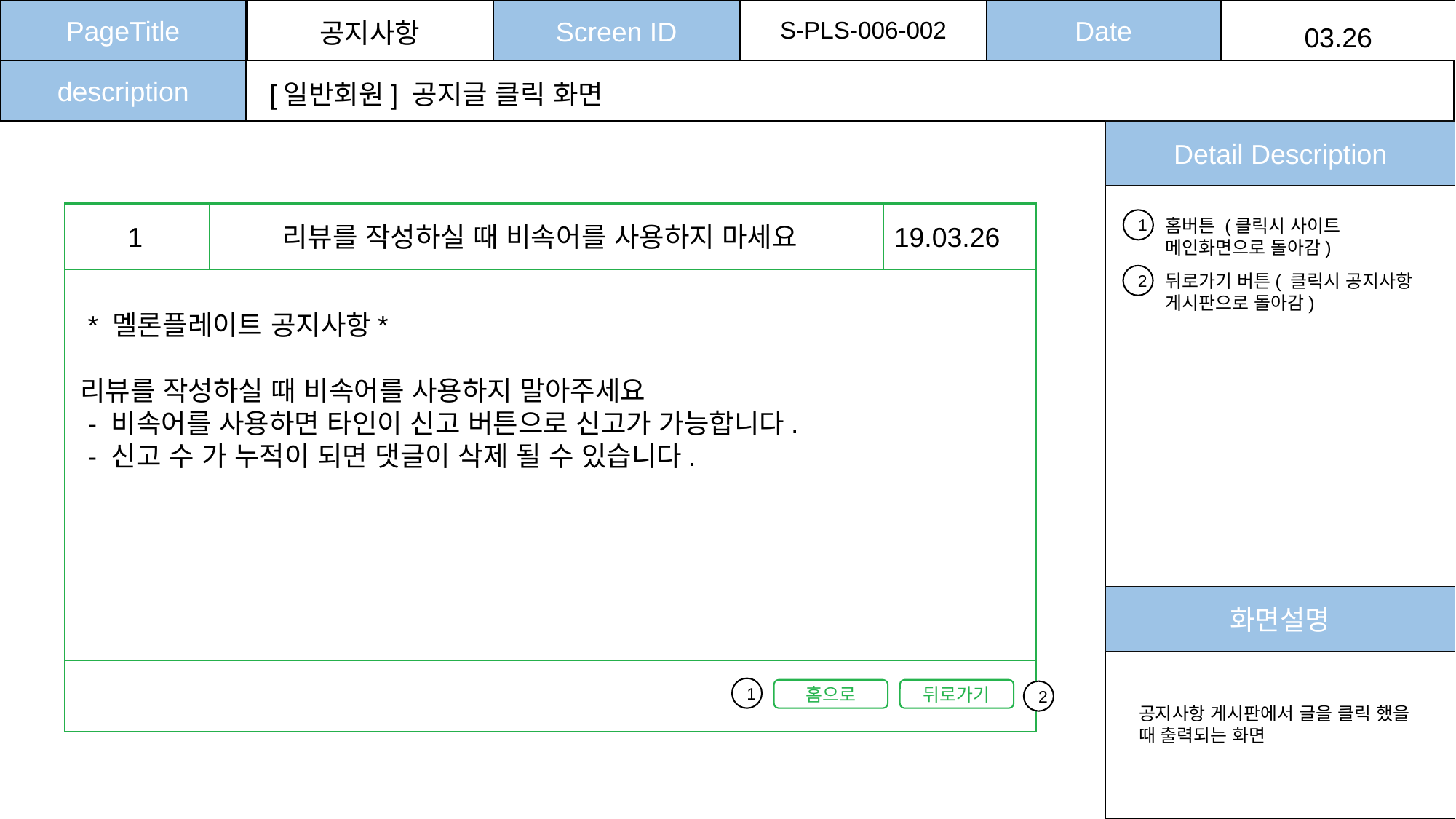

PageTitle

Date

Screen ID

S-PLS-006-002
공지사항
03.26
description

[일반회원] 공지글 클릭 화면

Detail Description

홈버튼 (클릭시 사이트 메인화면으로 돌아감)
1
1

리뷰를 작성하실 때 비속어를 사용하지 마세요

19.03.26

뒤로가기 버튼( 클릭시 공지사항 게시판으로 돌아감)
2
 * 멜론플레이트 공지사항*

리뷰를 작성하실 때 비속어를 사용하지 말아주세요
 - 비속어를 사용하면 타인이 신고 버튼으로 신고가 가능합니다.
 - 신고 수 가 누적이 되면 댓글이 삭제 될 수 있습니다.

화면설명
1
홈으로
뒤로가기
2
공지사항 게시판에서 글을 클릭 했을 때 출력되는 화면